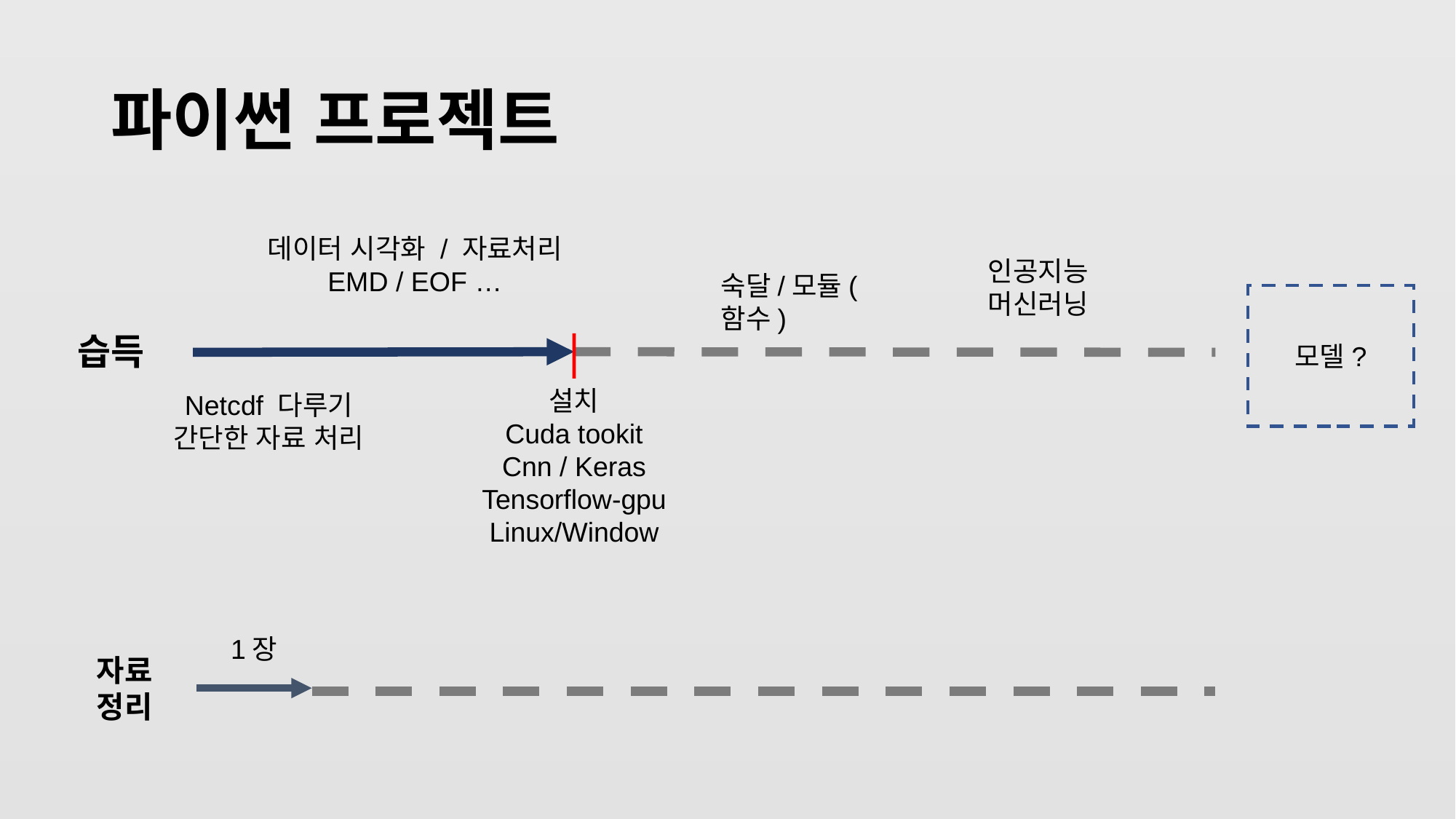

# 파이썬 프로젝트
데이터 시각화 / 자료처리
EMD / EOF …
인공지능
머신러닝
숙달/모듈(함수)
모델?
습득
설치
Cuda tookit
Cnn / Keras
Tensorflow-gpu
Linux/Window
Netcdf 다루기
간단한 자료 처리
1장
자료정리